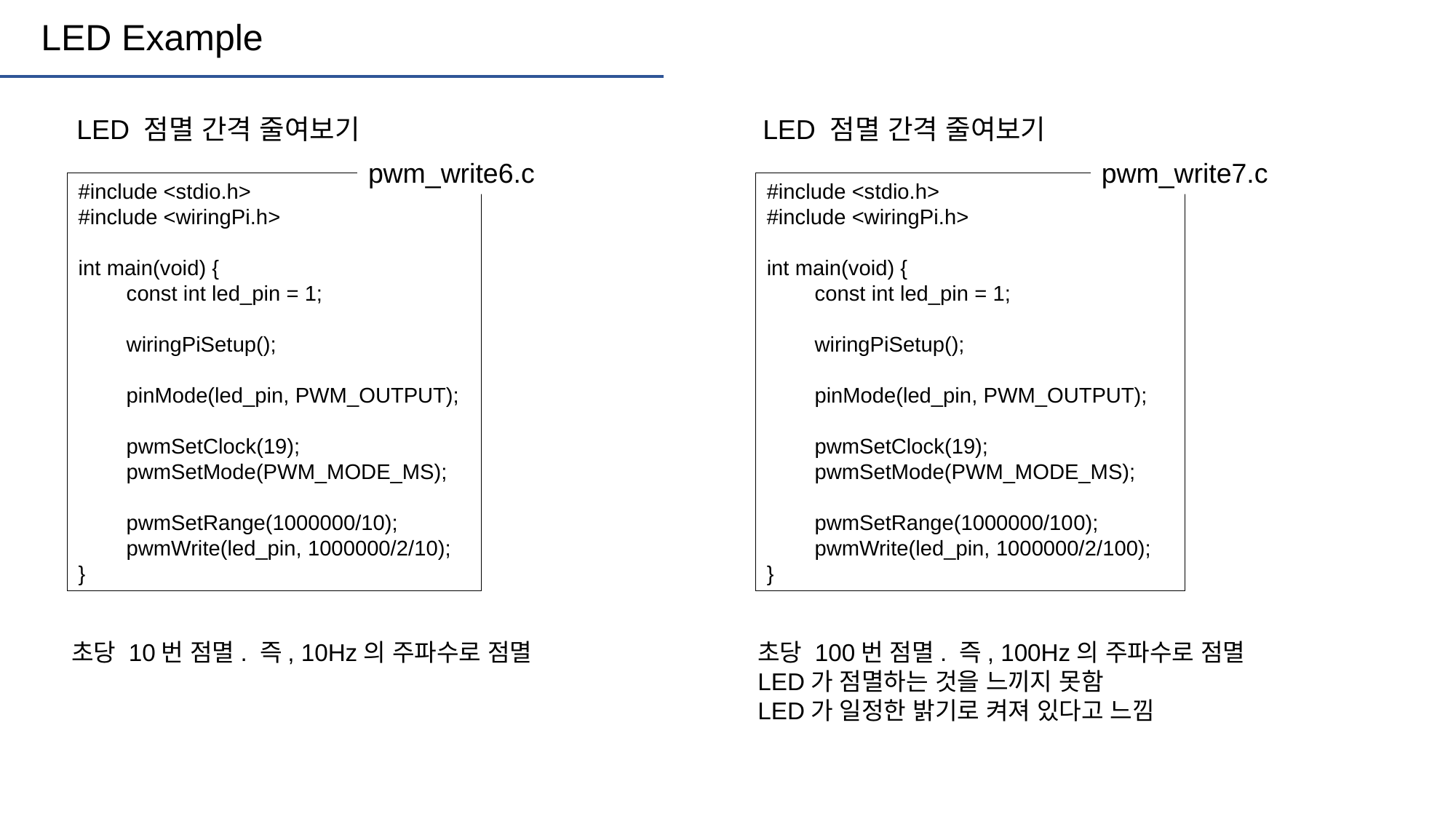

LED Example
LED 점멸 간격 줄여보기
LED 점멸 간격 줄여보기
pwm_write6.c
pwm_write7.c
#include <stdio.h>
#include <wiringPi.h>

int main(void) {
        const int led_pin = 1;

        wiringPiSetup();

        pinMode(led_pin, PWM_OUTPUT);

        pwmSetClock(19);
        pwmSetMode(PWM_MODE_MS);

        pwmSetRange(1000000/10);
        pwmWrite(led_pin, 1000000/2/10);
}
#include <stdio.h>
#include <wiringPi.h>

int main(void) {
        const int led_pin = 1;

        wiringPiSetup();

        pinMode(led_pin, PWM_OUTPUT);

        pwmSetClock(19);
        pwmSetMode(PWM_MODE_MS);

        pwmSetRange(1000000/100);
        pwmWrite(led_pin, 1000000/2/100);
}
초당 10번 점멸. 즉, 10Hz의 주파수로 점멸
초당 100번 점멸. 즉, 100Hz의 주파수로 점멸
LED가 점멸하는 것을 느끼지 못함
LED가 일정한 밝기로 켜져 있다고 느낌